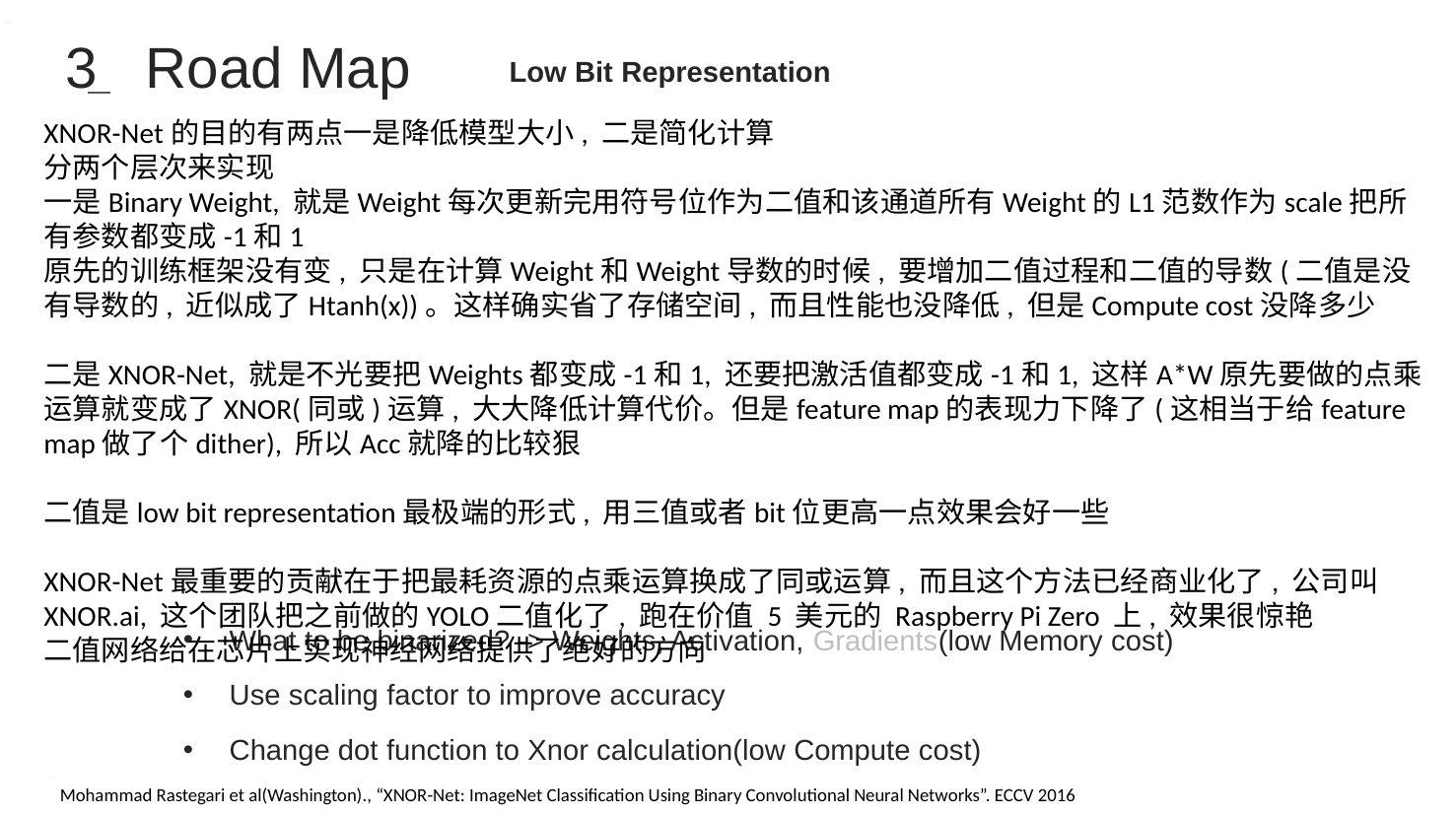

3   Road Map
Low Bit Representation
XNOR-Net的目的有两点一是降低模型大小, 二是简化计算
分两个层次来实现
一是Binary Weight, 就是Weight每次更新完用符号位作为二值和该通道所有Weight的L1范数作为scale把所有参数都变成-1和1
原先的训练框架没有变, 只是在计算Weight和Weight导数的时候, 要增加二值过程和二值的导数(二值是没有导数的, 近似成了Htanh(x))。这样确实省了存储空间, 而且性能也没降低, 但是Compute cost没降多少

二是XNOR-Net, 就是不光要把Weights都变成-1和1, 还要把激活值都变成-1和1, 这样A*W原先要做的点乘运算就变成了XNOR(同或)运算, 大大降低计算代价。但是feature map的表现力下降了(这相当于给feature map做了个dither), 所以Acc就降的比较狠

二值是low bit representation最极端的形式, 用三值或者bit位更高一点效果会好一些

XNOR-Net最重要的贡献在于把最耗资源的点乘运算换成了同或运算, 而且这个方法已经商业化了, 公司叫XNOR.ai, 这个团队把之前做的YOLO二值化了, 跑在价值 5 美元的 Raspberry Pi Zero 上, 效果很惊艳
二值网络给在芯片上实现神经网络提供了绝好的方向
What to be binarized? -> Weights, Activation, Gradients(low Memory cost)
Use scaling factor to improve accuracy
Change dot function to Xnor calculation(low Compute cost)
Mohammad Rastegari et al(Washington)., “XNOR-Net: ImageNet Classification Using Binary Convolutional Neural Networks”. ECCV 2016